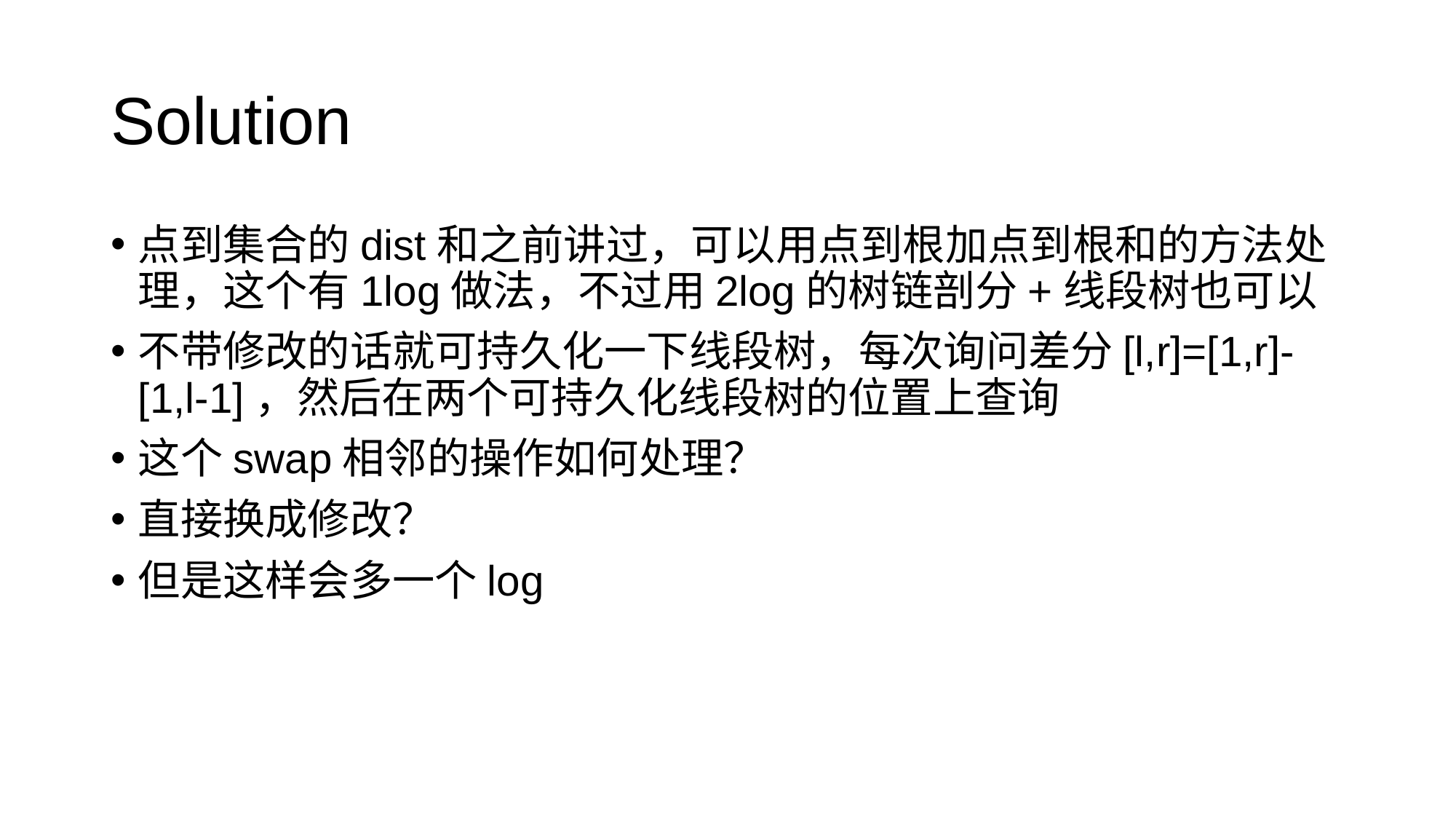

# Solution
点到集合的dist和之前讲过，可以用点到根加点到根和的方法处理，这个有1log做法，不过用2log的树链剖分+线段树也可以
不带修改的话就可持久化一下线段树，每次询问差分[l,r]=[1,r]-[1,l-1]，然后在两个可持久化线段树的位置上查询
这个swap相邻的操作如何处理？
直接换成修改？
但是这样会多一个log